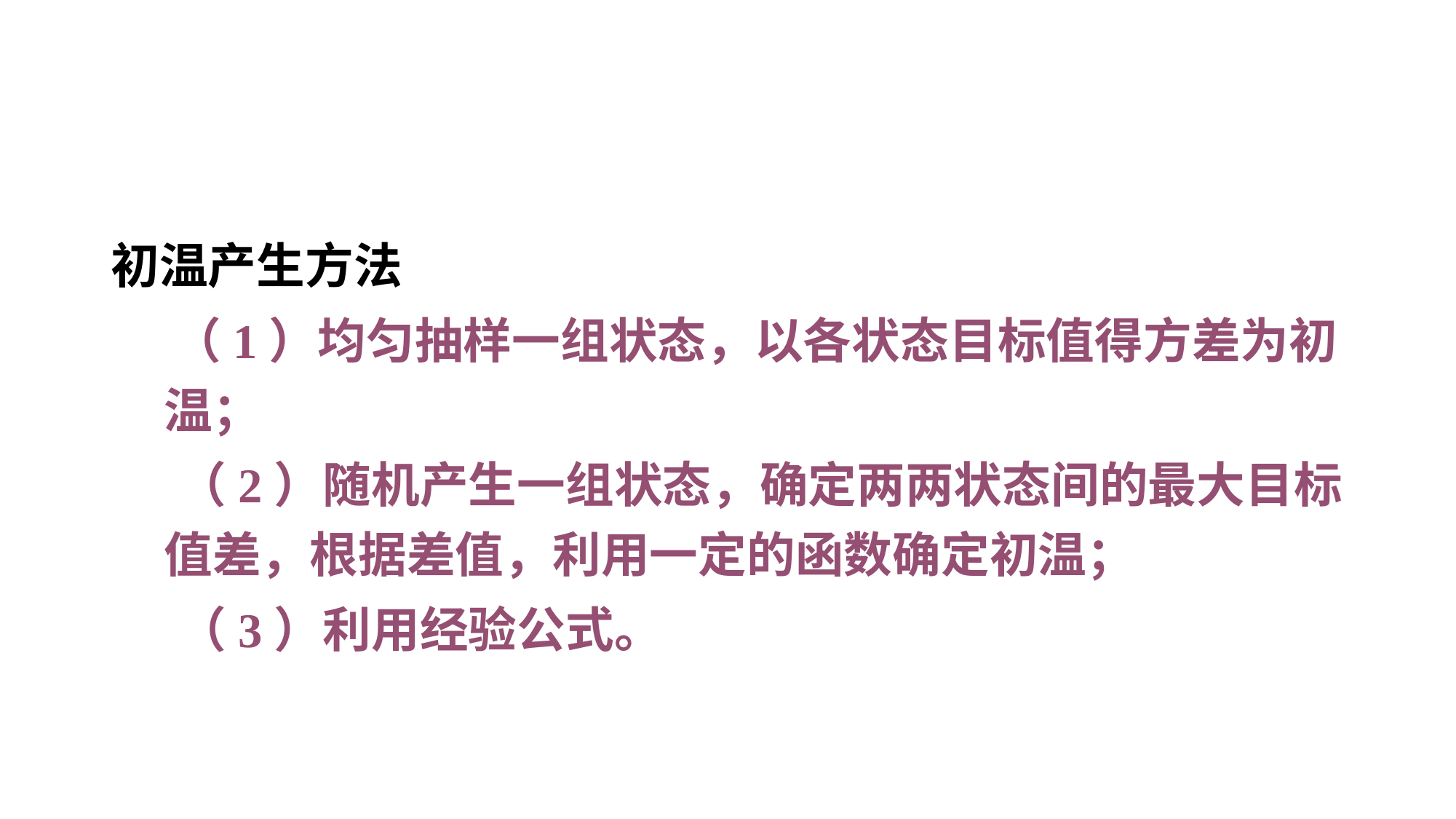

#
初温产生方法
         （1）均匀抽样一组状态，以各状态目标值得方差为初温；
     （2）随机产生一组状态，确定两两状态间的最大目标值差，根据差值，利用一定的函数确定初温；
     （3）利用经验公式。